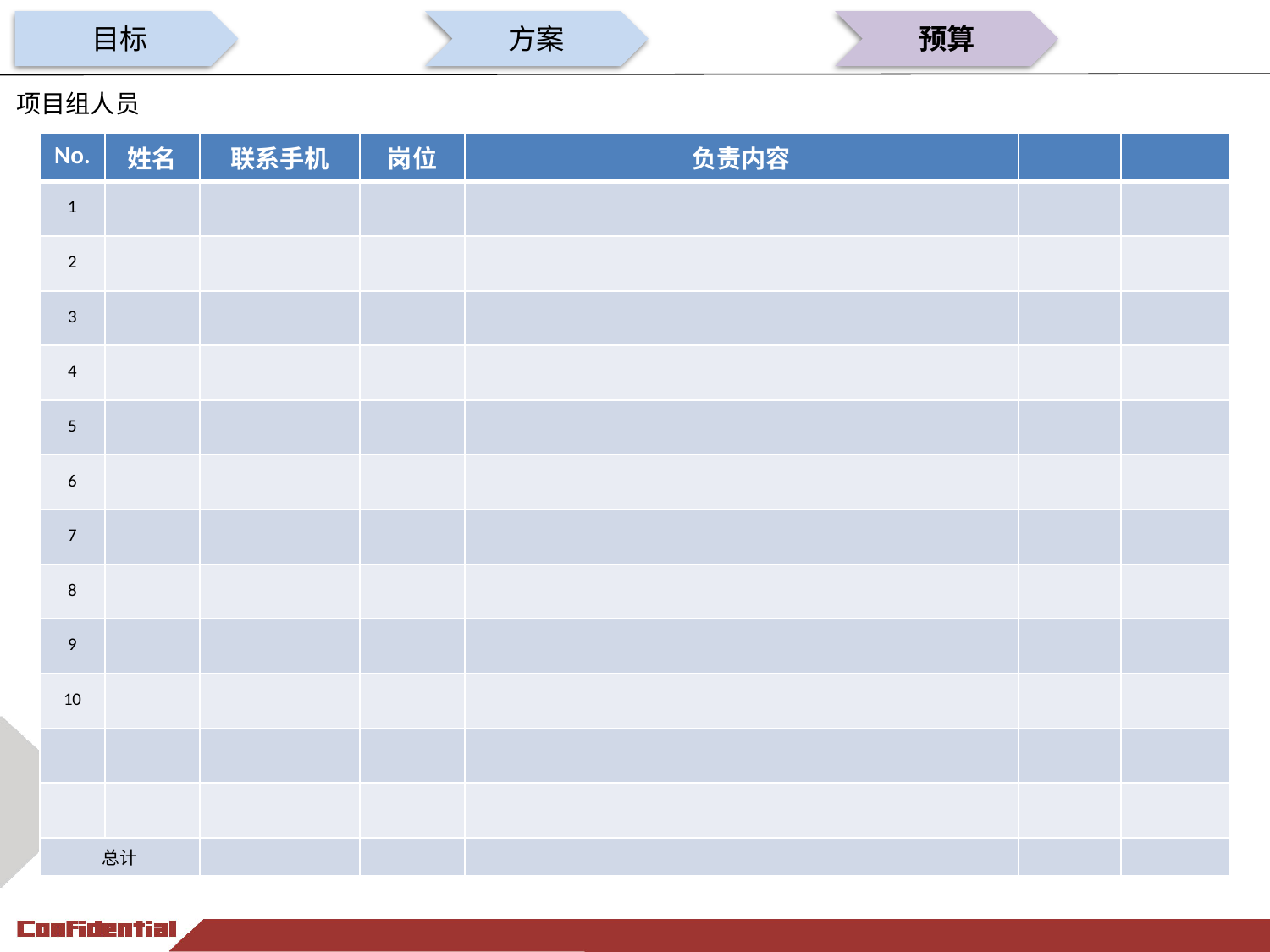

目标
方案
预算
项目组人员
| No. | 姓名 | 联系手机 | 岗位 | 负责内容 |  |  |
| --- | --- | --- | --- | --- | --- | --- |
| 1 |  |  |  |  |  |  |
| 2 |  |  |  |  |  |  |
| 3 |  |  |  |  |  |  |
| 4 |  |  |  |  |  |  |
| 5 |  |  |  |  |  |  |
| 6 |  |  |  |  |  |  |
| 7 |  |  |  |  |  |  |
| 8 |  |  |  |  |  |  |
| 9 |  |  |  |  |  |  |
| 10 |  |  |  |  |  |  |
|  |  |  |  |  |  |  |
|  |  |  |  |  |  |  |
| 总计 |  |  |  |  |  |  |